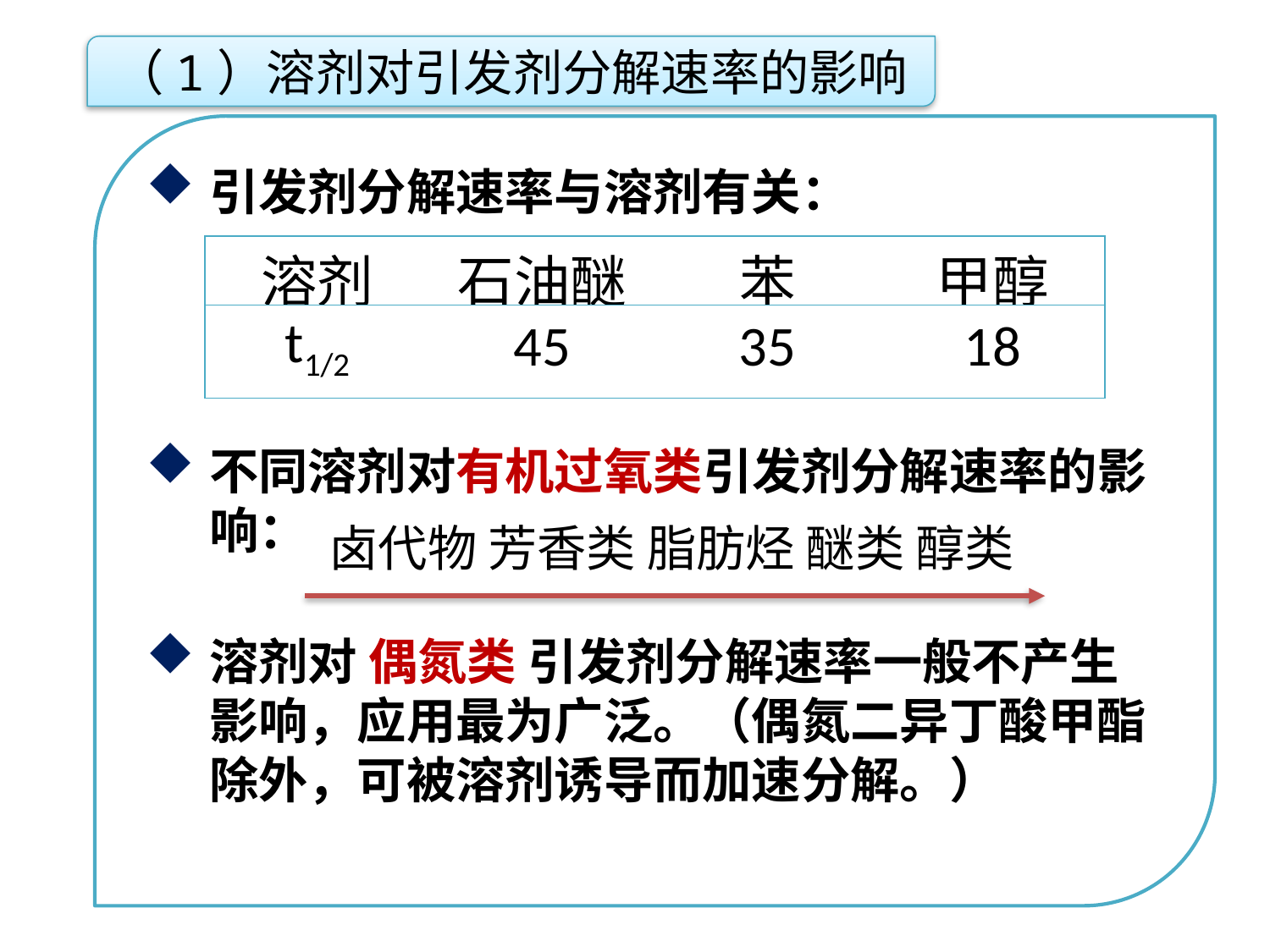

（1）溶剂对引发剂分解速率的影响
引发剂分解速率与溶剂有关：

不同溶剂对有机过氧类引发剂分解速率的影响：

溶剂对 偶氮类 引发剂分解速率一般不产生影响，应用最为广泛。（偶氮二异丁酸甲酯除外，可被溶剂诱导而加速分解。）
| 溶剂 | 石油醚 | 苯 | 甲醇 |
| --- | --- | --- | --- |
| t1/2 | 45 | 35 | 18 |
点击添加文本
点击添加文本
卤代物 芳香类 脂肪烃 醚类 醇类
点击添加文本
点击添加文本